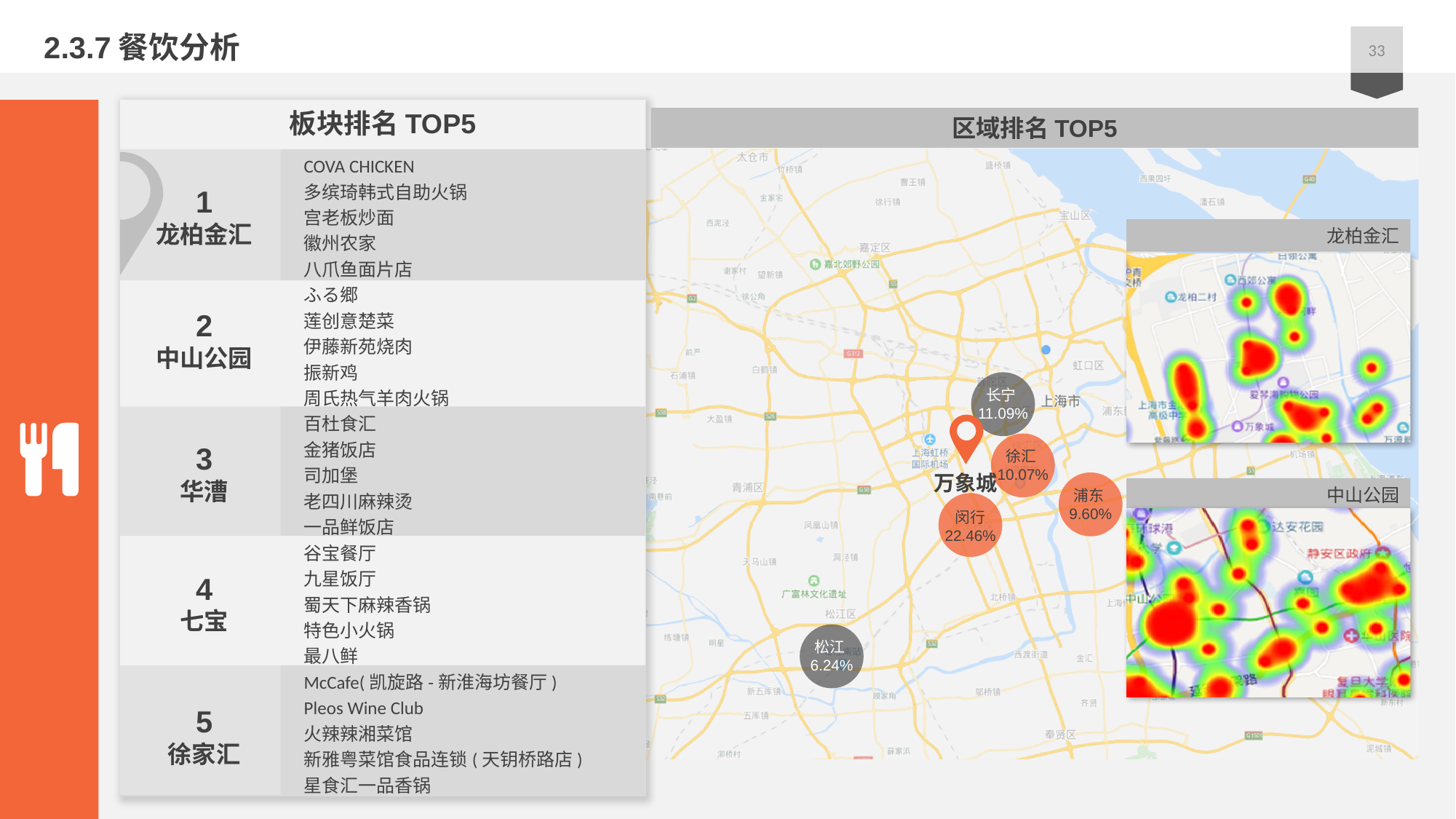

2.3.7餐饮分析
33

板块排名TOP5
区域排名TOP5
COVA CHICKEN
多缤琦韩式自助火锅
宫老板炒面
徽州农家
八爪鱼面片店
ふる郷
莲创意楚菜
伊藤新苑烧肉
振新鸡
周氏热气羊肉火锅
百杜食汇
金猪饭店
司加堡
老四川麻辣烫
一品鲜饭店
谷宝餐厅
九星饭厅
蜀天下麻辣香锅
特色小火锅
最八鲜
McCafe(凯旋路-新淮海坊餐厅)
Pleos Wine Club
火辣辣湘菜馆
新雅粤菜馆食品连锁(天钥桥路店)
星食汇一品香锅

1
龙柏金汇
龙柏金汇

2
中山公园

长宁11.09%

万象城

3
华漕
徐汇10.07%

中山公园
浦东9.60%

闵行
22.46%

4
七宝

松江6.24%

5
徐家汇